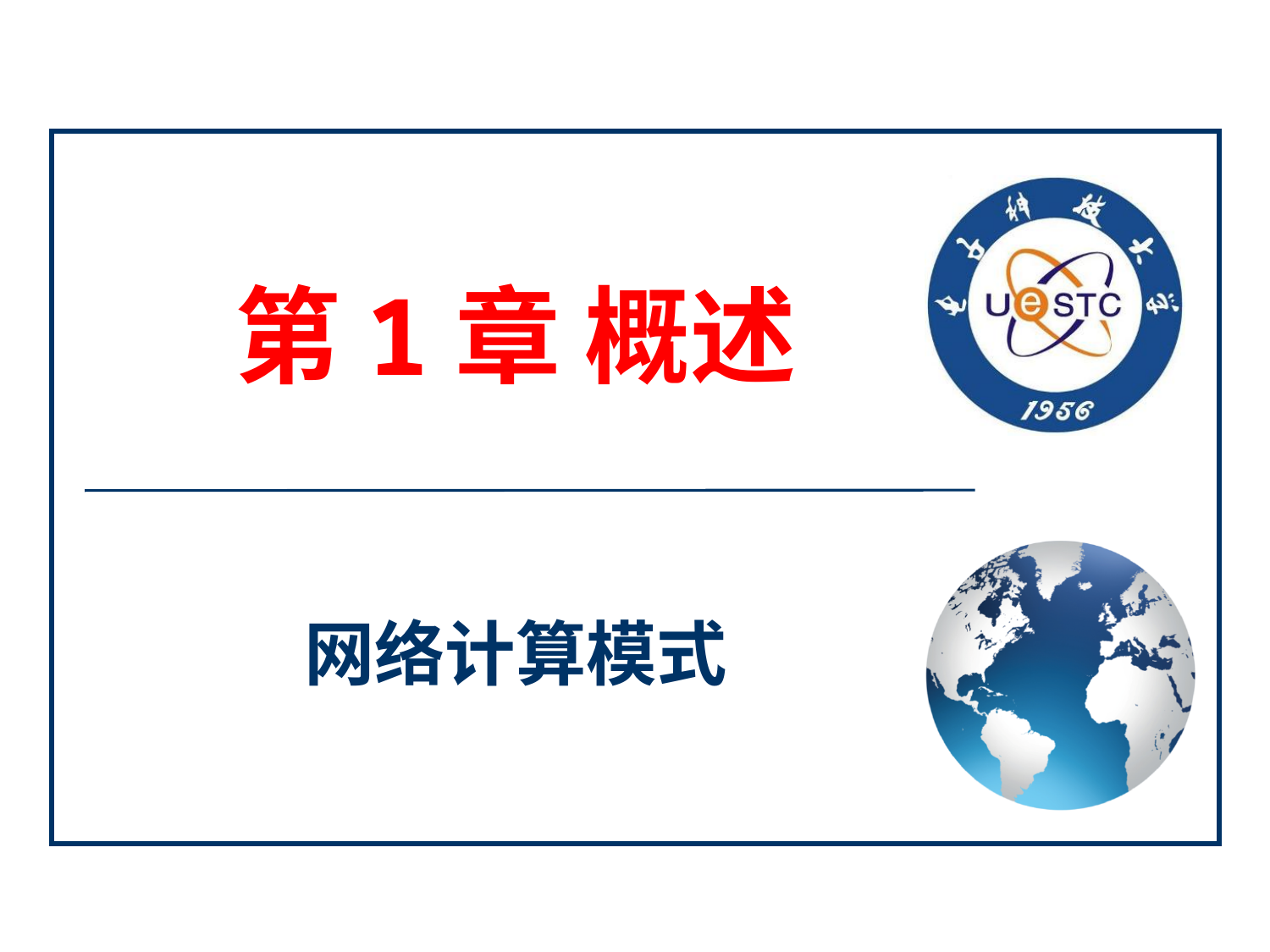

Add your company slogan
# 第1章 概述
网络计算模式